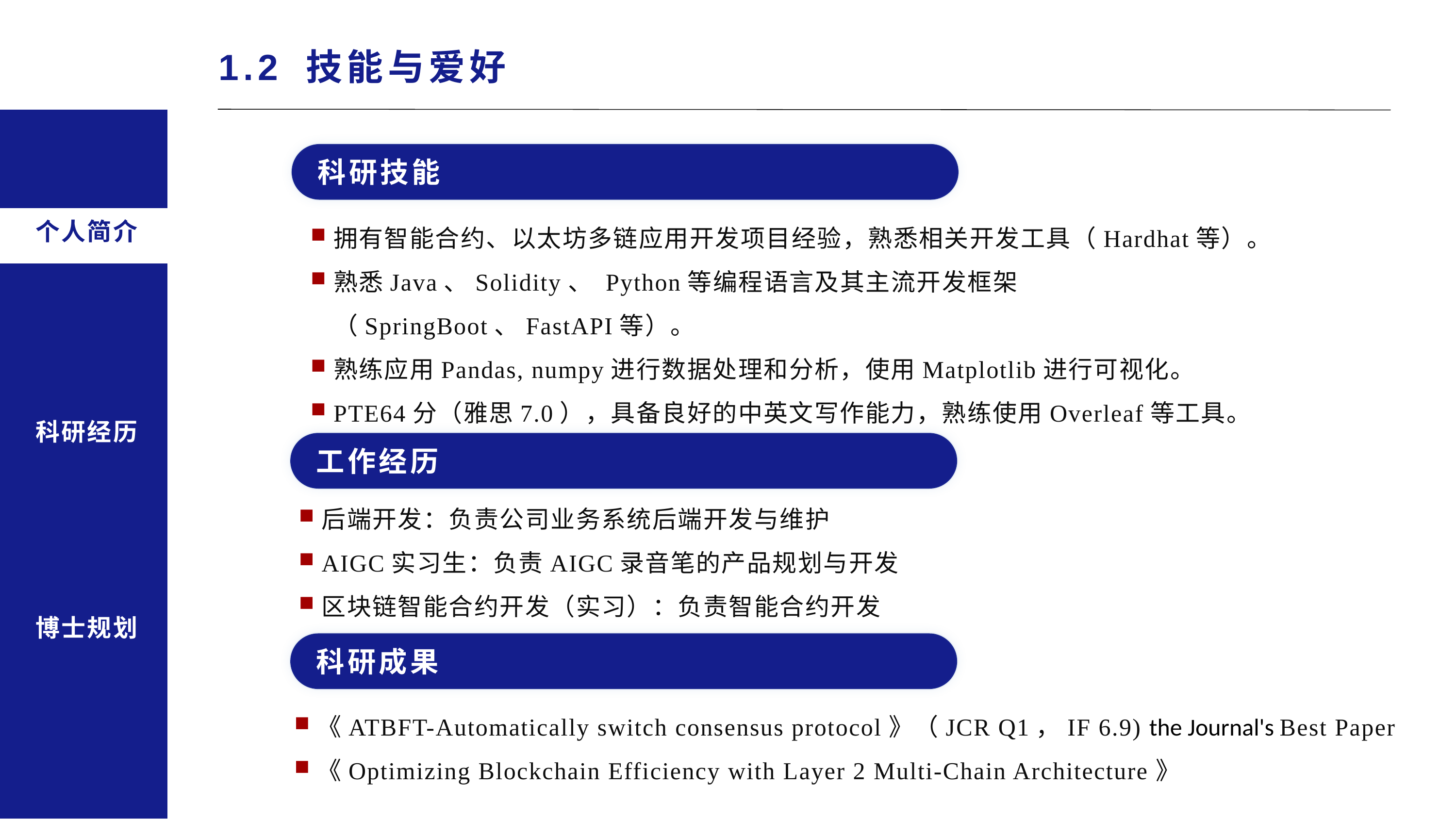

1.2 技能与爱好

科研技能

科研技能
拥有智能合约、以太坊多链应用开发项目经验，熟悉相关开发工具（Hardhat等）。
熟悉Java、Solidity、 Python等编程语言及其主流开发框架（SpringBoot、FastAPI等）。
熟练应用Pandas, numpy进行数据处理和分析，使用Matplotlib进行可视化。
PTE64分（雅思7.0），具备良好的中英文写作能力，熟练使用Overleaf等工具。

个人简介

科研经历

工作经历
后端开发：负责公司业务系统后端开发与维护
AIGC实习生：负责AIGC录音笔的产品规划与开发
区块链智能合约开发（实习）：负责智能合约开发

兴趣爱好

博士规划

科研成果

兴趣爱好
《ATBFT-Automatically switch consensus protocol》（JCR Q1，IF 6.9) the Journal's Best Paper
《Optimizing Blockchain Efficiency with Layer 2 Multi-Chain Architecture》